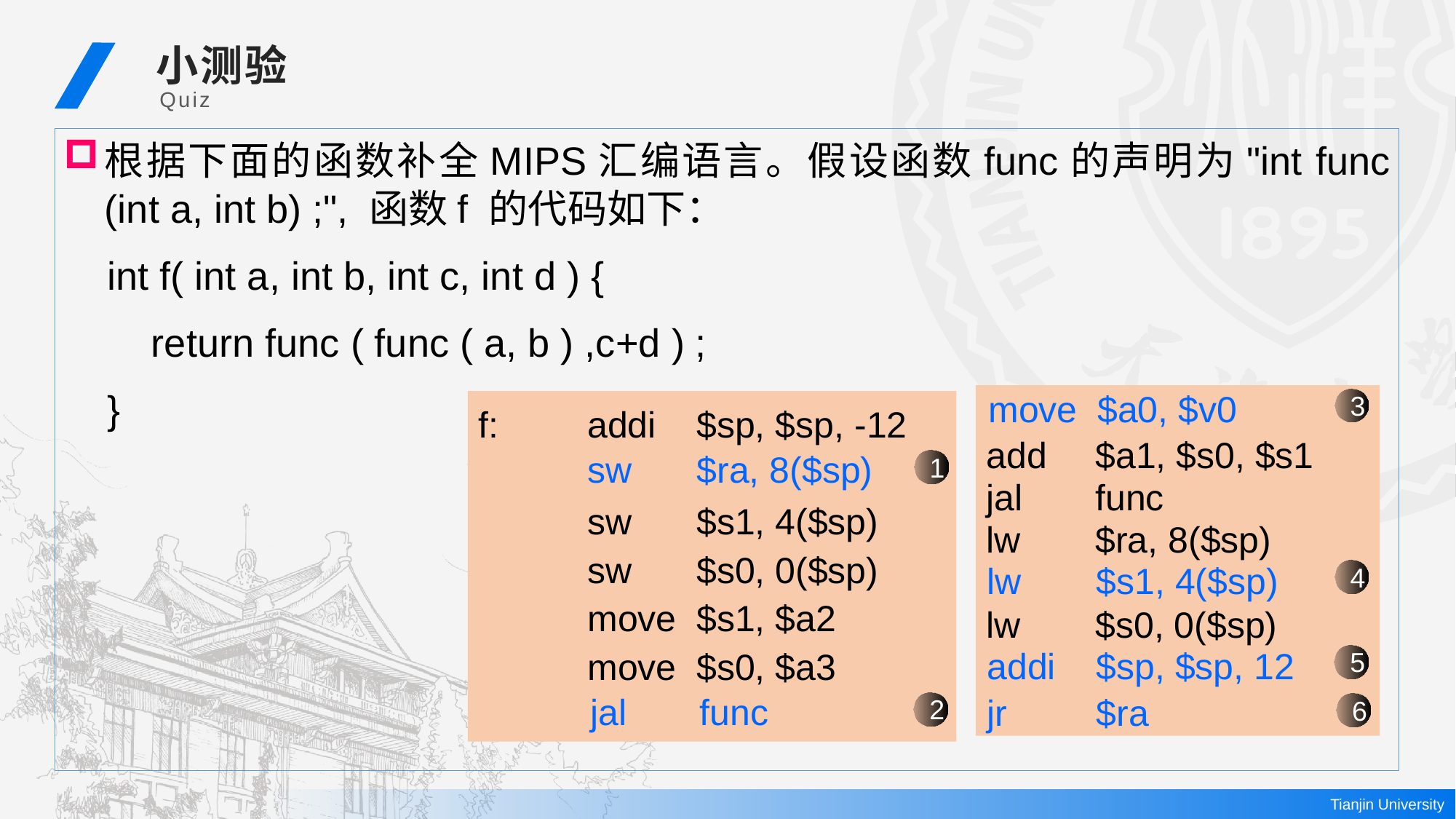

小测验
   Quiz
根据下面的函数补全MIPS汇编语言。假设函数func的声明为"int func (int a, int b) ;", 函数f 的代码如下：
    int f( int a, int b, int c, int d ) {
        return func ( func ( a, b ) ,c+d ) ;
    }

move	$a0, $v0

add 	$a1, $s0, $s1
jal 	func
lw 	$ra, 8($sp)

lw 	$s0, 0($sp)

3
f:	addi	$sp, $sp, -12

	sw 	$s1, 4($sp)
	sw 	$s0, 0($sp)
	move 	$s1, $a2
	move 	$s0, $a3

1
4
5
2
6
sw 	$ra, 8($sp)
lw 	$s1, 4($sp)
addi 	$sp, $sp, 12
jal 	func
jr 	$ra